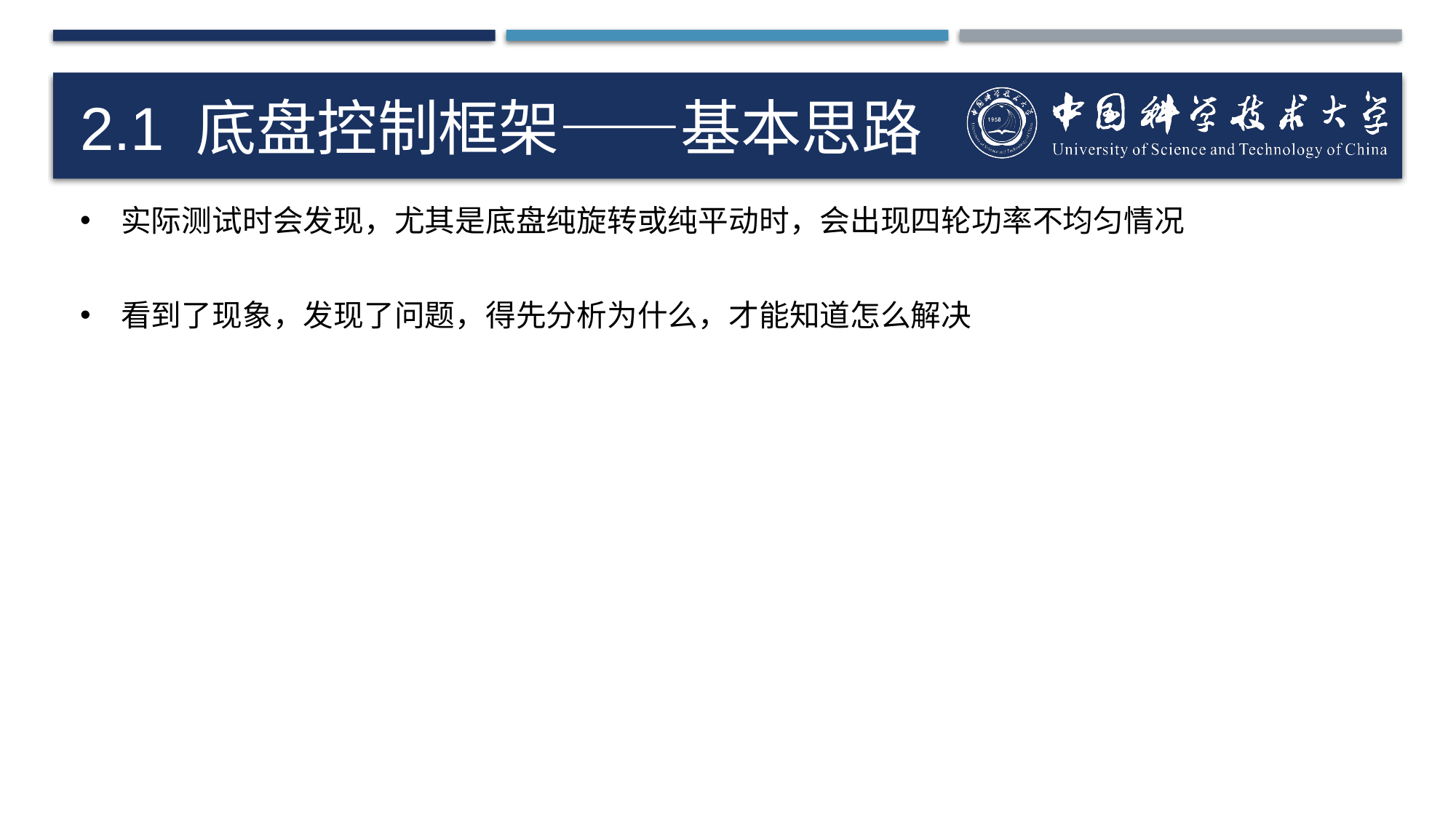

# 2.1 底盘控制框架——基本思路
实际测试时会发现，尤其是底盘纯旋转或纯平动时，会出现四轮功率不均匀情况

看到了现象，发现了问题，得先分析为什么，才能知道怎么解决